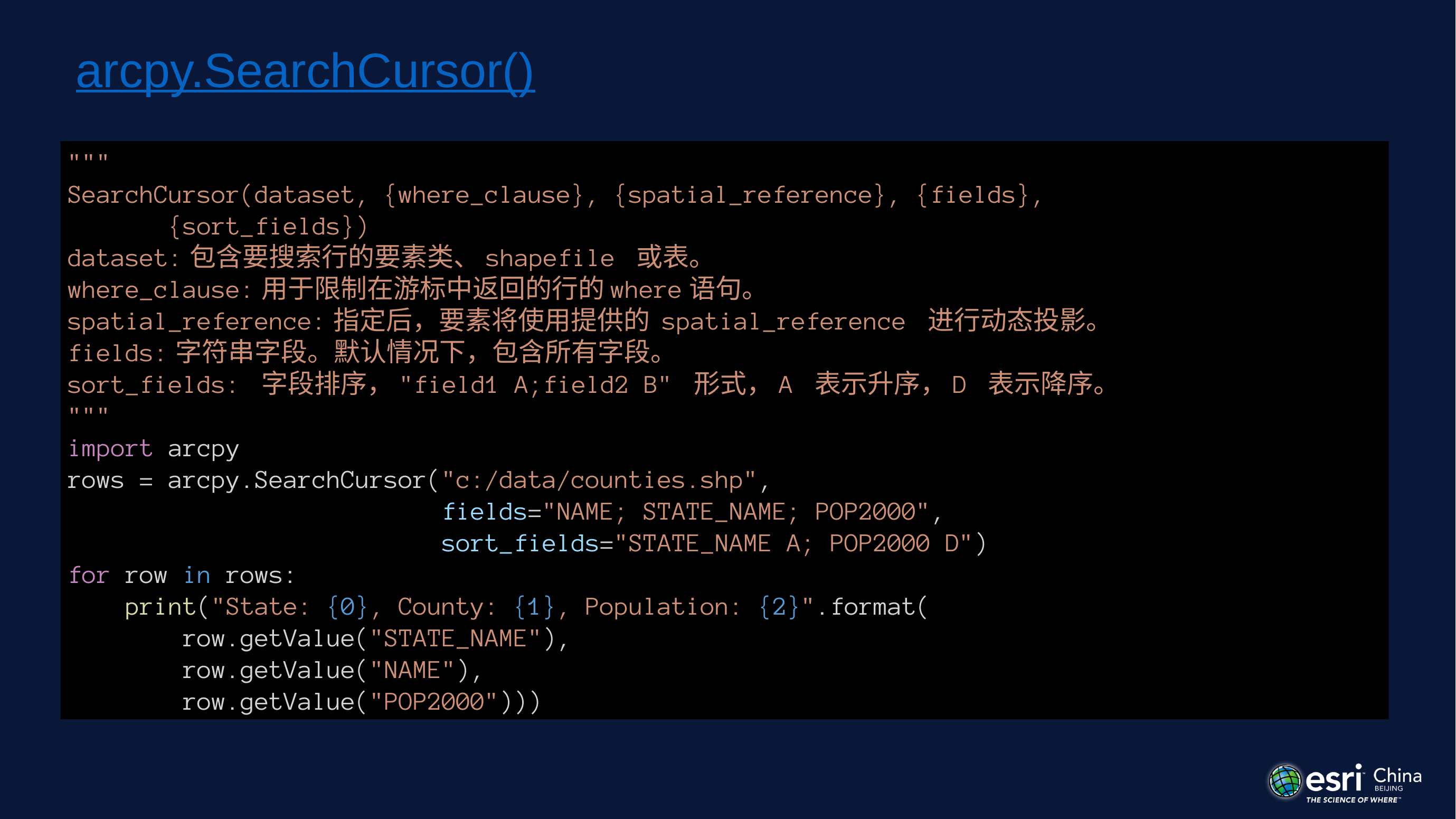

# arcpy.SearchCursor()
"""
SearchCursor(dataset, {where_clause}, {spatial_reference}, {fields},
       {sort_fields})
dataset:包含要搜索行的要素类、shapefile 或表。
where_clause:用于限制在游标中返回的行的where语句。
spatial_reference:指定后，要素将使用提供的 spatial_reference 进行动态投影。
fields:字符串字段。默认情况下，包含所有字段。
sort_fields: 字段排序，"field1 A;field2 B" 形式，A 表示升序，D 表示降序。
"""
import arcpy
rows = arcpy.SearchCursor("c:/data/counties.shp",
                          fields="NAME; STATE_NAME; POP2000",
                          sort_fields="STATE_NAME A; POP2000 D")
for row in rows:
    print("State: {0}, County: {1}, Population: {2}".format(
        row.getValue("STATE_NAME"),
        row.getValue("NAME"),
        row.getValue("POP2000")))